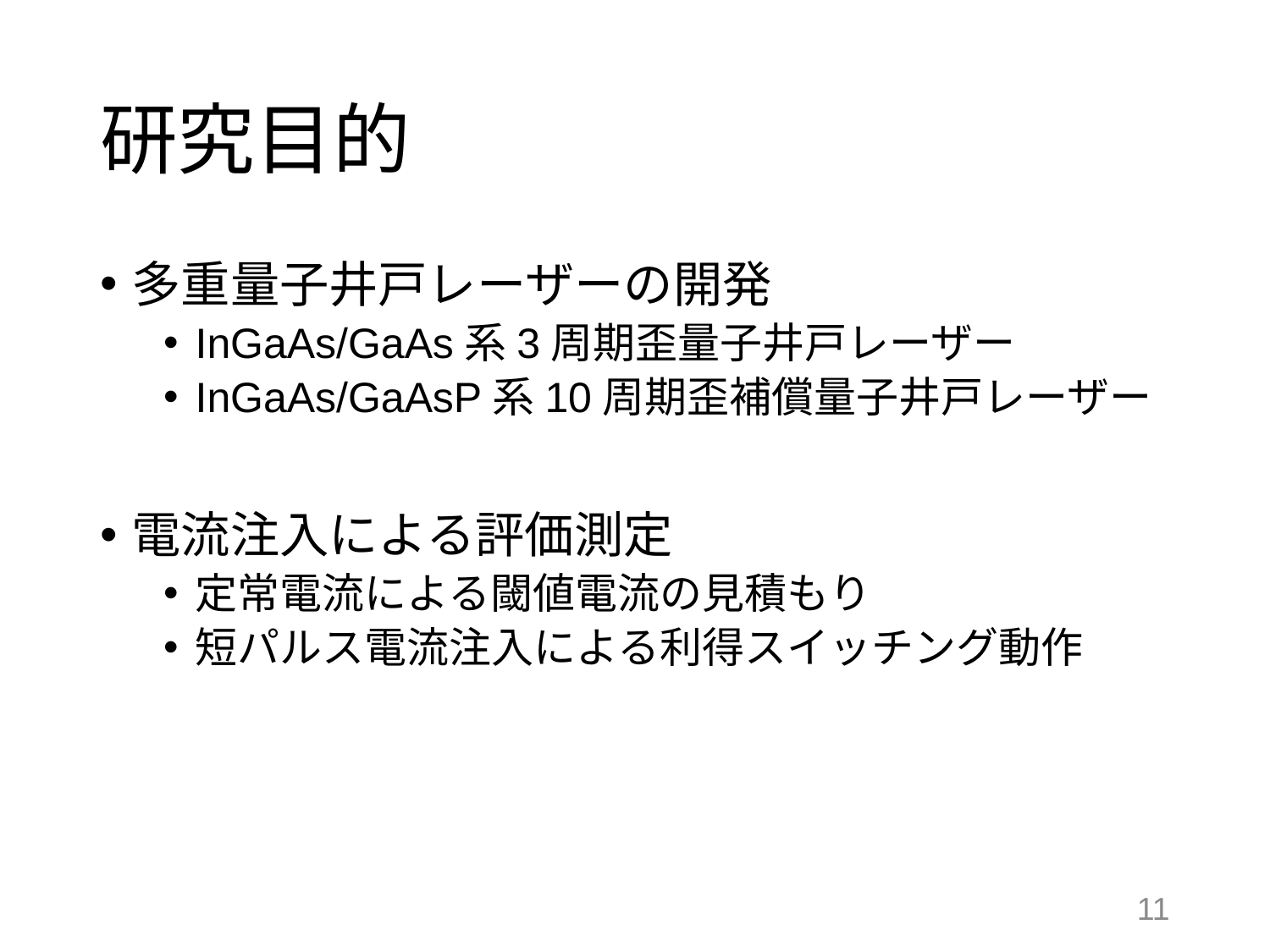

# 研究目的
多重量子井戸レーザーの開発
InGaAs/GaAs系3周期歪量子井戸レーザー
InGaAs/GaAsP系10周期歪補償量子井戸レーザー

電流注入による評価測定
定常電流による閾値電流の見積もり
短パルス電流注入による利得スイッチング動作

11